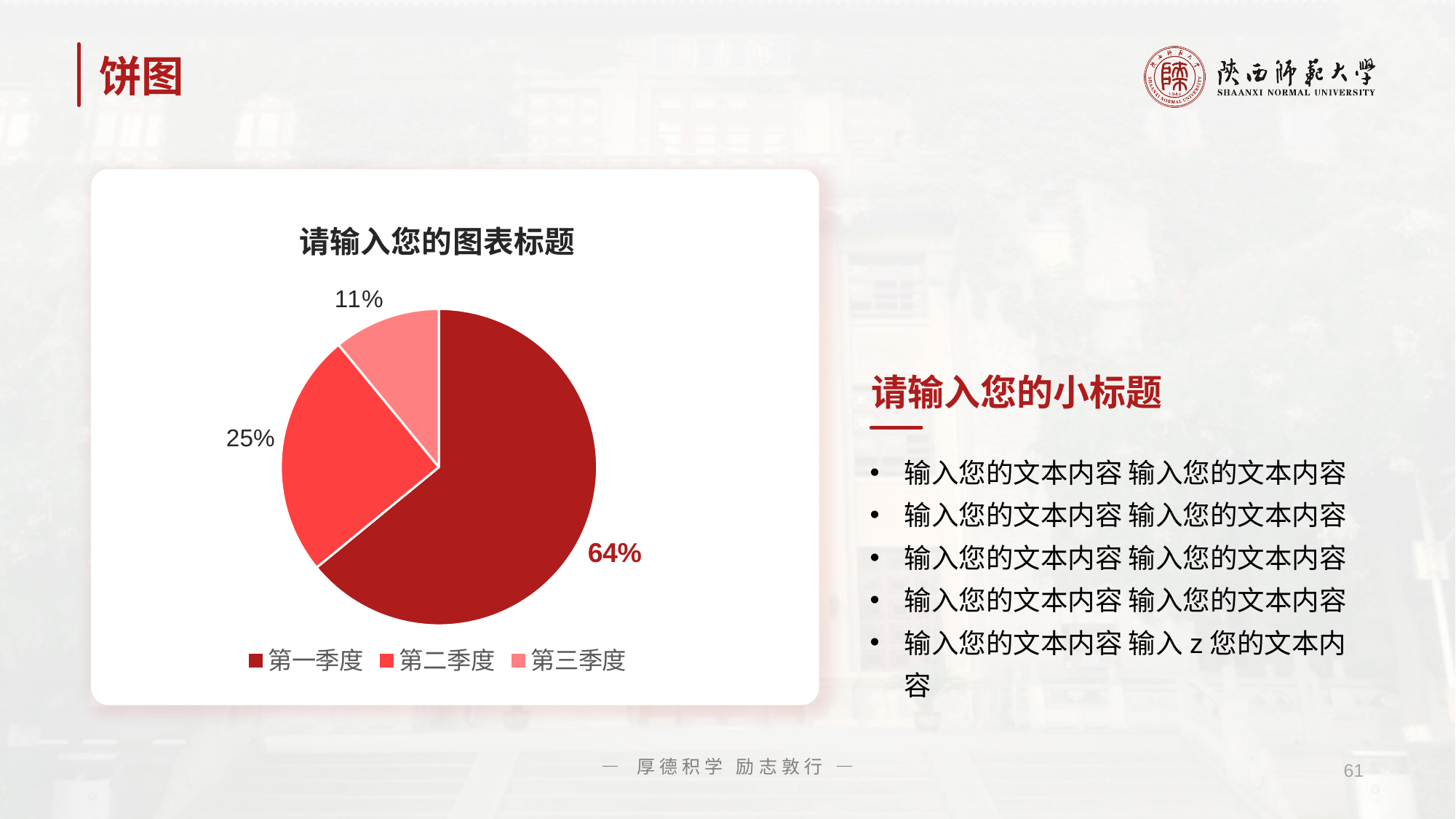

# 饼图

### Chart: 请输入您的图表标题

| Category | 销售额 |
|---|---|
| 第一季度 | 8.2 |
| 第二季度 | 3.2 |
| 第三季度 | 1.4 |
请输入您的小标题
输入您的文本内容 输入您的文本内容
输入您的文本内容 输入您的文本内容
输入您的文本内容 输入您的文本内容
输入您的文本内容 输入您的文本内容
输入您的文本内容 输入z您的文本内容
— 厚德积学 励志敦行 —
61